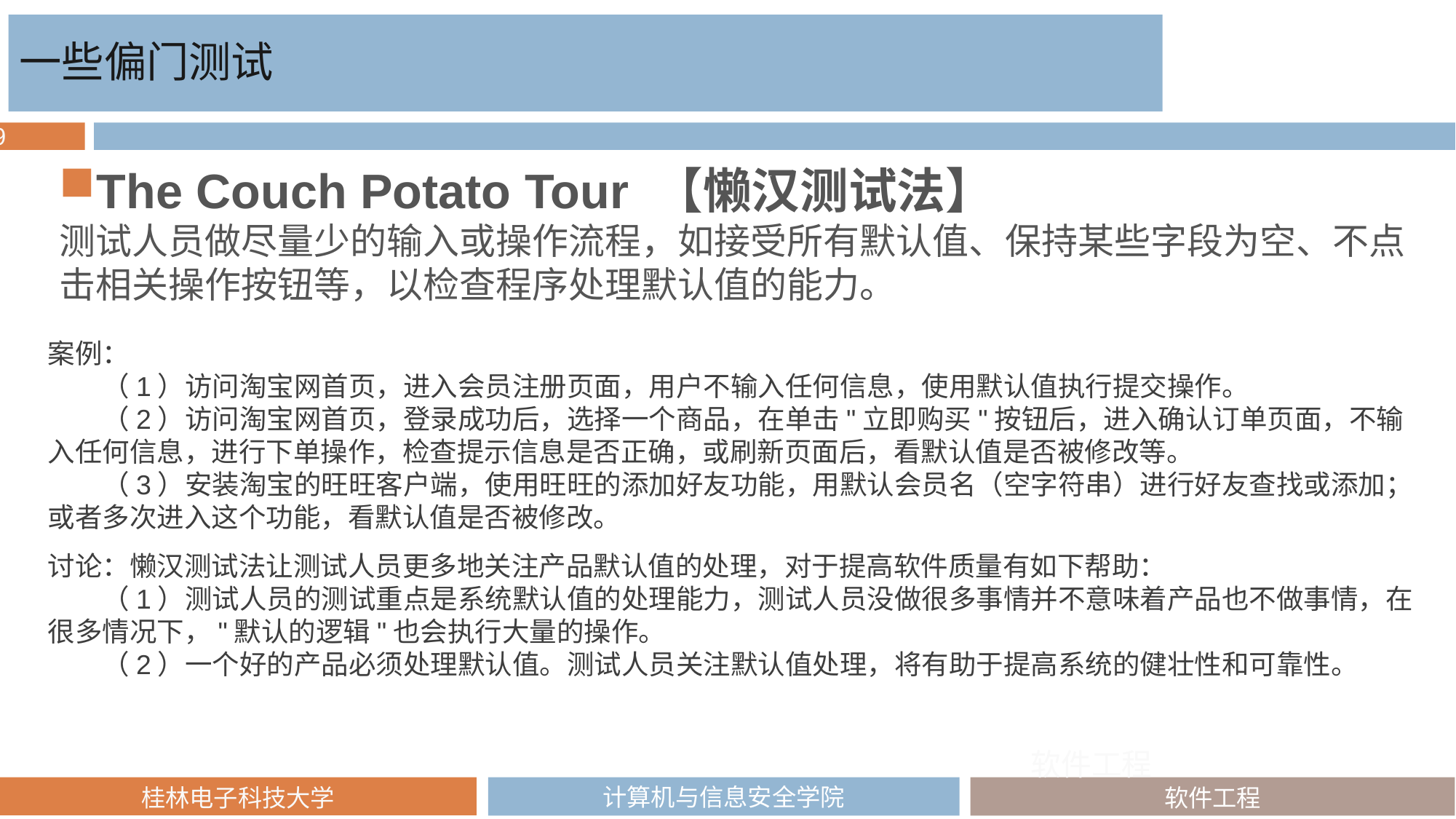

一些偏门测试

The Couch Potato Tour 【懒汉测试法】
测试人员做尽量少的输入或操作流程，如接受所有默认值、保持某些字段为空、不点击相关操作按钮等，以检查程序处理默认值的能力。

案例：
　　（1）访问淘宝网首页，进入会员注册页面，用户不输入任何信息，使用默认值执行提交操作。
　　（2）访问淘宝网首页，登录成功后，选择一个商品，在单击"立即购买"按钮后，进入确认订单页面，不输入任何信息，进行下单操作，检查提示信息是否正确，或刷新页面后，看默认值是否被修改等。
　　（3）安装淘宝的旺旺客户端，使用旺旺的添加好友功能，用默认会员名（空字符串）进行好友查找或添加；或者多次进入这个功能，看默认值是否被修改。
讨论：懒汉测试法让测试人员更多地关注产品默认值的处理，对于提高软件质量有如下帮助：
　　（1）测试人员的测试重点是系统默认值的处理能力，测试人员没做很多事情并不意味着产品也不做事情，在很多情况下，"默认的逻辑"也会执行大量的操作。
　　（2）一个好的产品必须处理默认值。测试人员关注默认值处理，将有助于提高系统的健壮性和可靠性。
软件工程